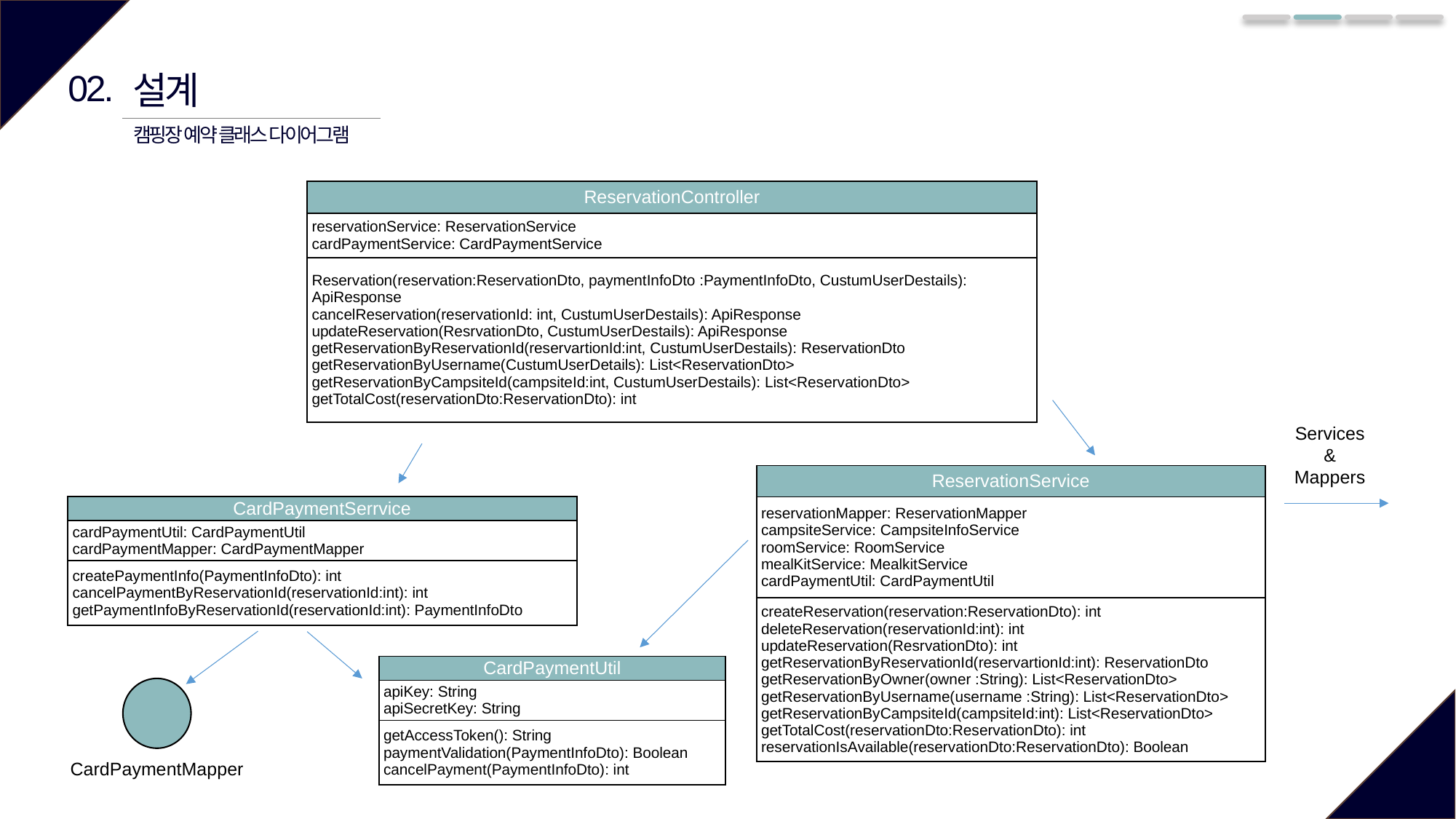

02.
설계
캠핑장 예약 클래스 다이어그램
| ReservationController |
| --- |
| reservationService: ReservationService cardPaymentService: CardPaymentService |
| Reservation(reservation:ReservationDto, paymentInfoDto :PaymentInfoDto, CustumUserDestails): ApiResponse cancelReservation(reservationId: int, CustumUserDestails): ApiResponse updateReservation(ResrvationDto, CustumUserDestails): ApiResponse getReservationByReservationId(reservartionId:int, CustumUserDestails): ReservationDto getReservationByUsername(CustumUserDetails): List<ReservationDto> getReservationByCampsiteId(campsiteId:int, CustumUserDestails): List<ReservationDto> getTotalCost(reservationDto:ReservationDto): int |
Services
&
Mappers
| ReservationService |
| --- |
| reservationMapper: ReservationMapper campsiteService: CampsiteInfoService roomService: RoomService mealKitService: MealkitService cardPaymentUtil: CardPaymentUtil |
| createReservation(reservation:ReservationDto): int deleteReservation(reservationId:int): int updateReservation(ResrvationDto): int getReservationByReservationId(reservartionId:int): ReservationDto getReservationByOwner(owner :String): List<ReservationDto> getReservationByUsername(username :String): List<ReservationDto> getReservationByCampsiteId(campsiteId:int): List<ReservationDto> getTotalCost(reservationDto:ReservationDto): int reservationIsAvailable(reservationDto:ReservationDto): Boolean |
| CardPaymentSerrvice |
| --- |
| cardPaymentUtil: CardPaymentUtil cardPaymentMapper: CardPaymentMapper |
| createPaymentInfo(PaymentInfoDto): int cancelPaymentByReservationId(reservationId:int): int getPaymentInfoByReservationId(reservationId:int): PaymentInfoDto |
| CardPaymentUtil |
| --- |
| apiKey: String apiSecretKey: String |
| getAccessToken(): String paymentValidation(PaymentInfoDto): Boolean cancelPayment(PaymentInfoDto): int |

CardPaymentMapper